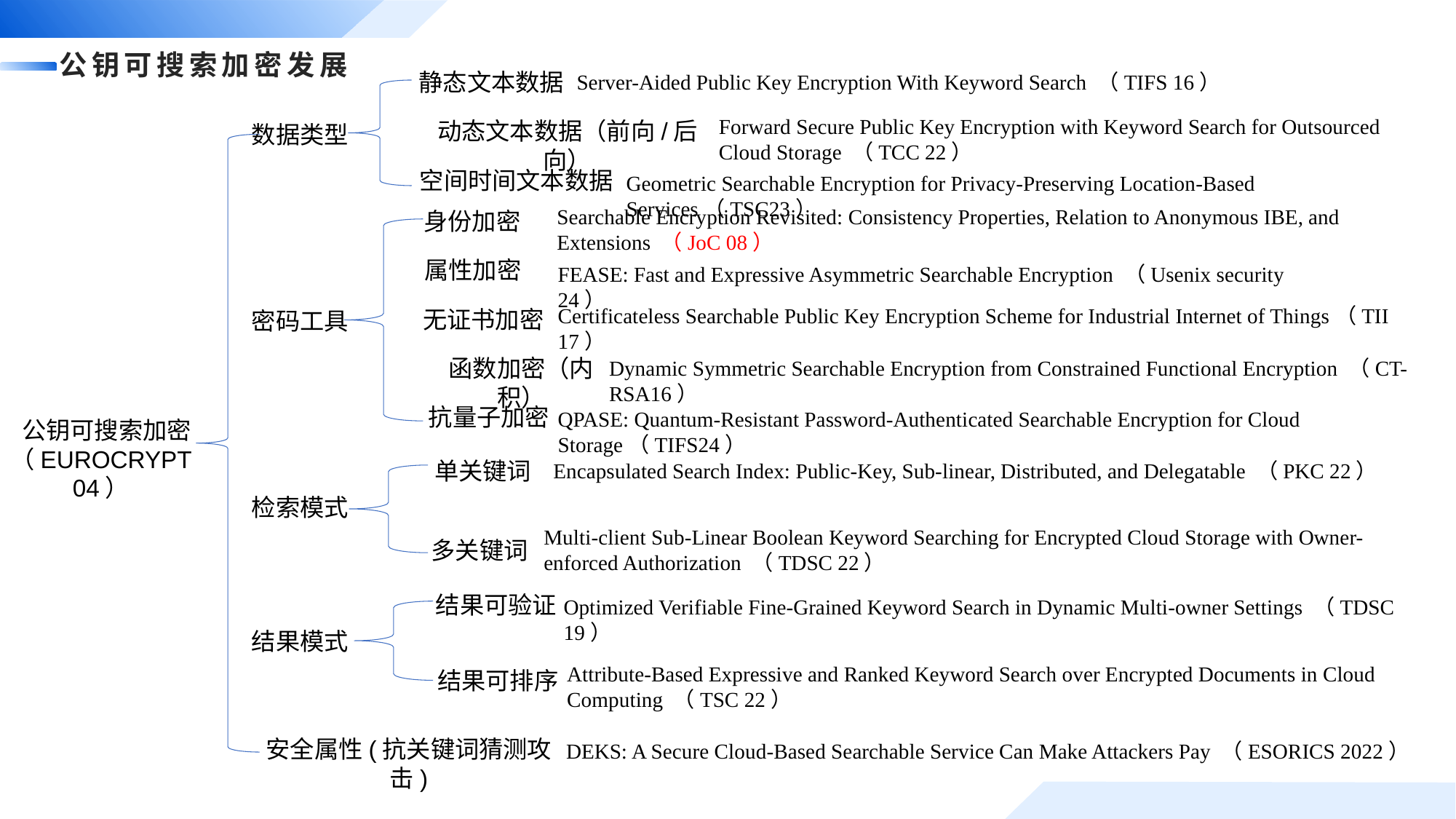

# 公钥可搜索加密发展
静态文本数据
Server-Aided Public Key Encryption With Keyword Search （TIFS 16）

Forward Secure Public Key Encryption with Keyword Search for Outsourced Cloud Storage （TCC 22）
动态文本数据（前向/后向）
数据类型

空间时间文本数据
Geometric Searchable Encryption for Privacy-Preserving Location-Based Services（TSC23）
Searchable Encryption Revisited: Consistency Properties, Relation to Anonymous IBE, and Extensions （JoC 08）
身份加密

属性加密
FEASE: Fast and Expressive Asymmetric Searchable Encryption （Usenix security 24）
Certificateless Searchable Public Key Encryption Scheme for Industrial Internet of Things（TII 17）
无证书加密
密码工具
函数加密（内积）
Dynamic Symmetric Searchable Encryption from Constrained Functional Encryption （CT-RSA16）
抗量子加密
QPASE: Quantum-Resistant Password-Authenticated Searchable Encryption for Cloud Storage（TIFS24）
 公钥可搜索加密
（EUROCRYPT 04）
单关键词
Encapsulated Search Index: Public-Key, Sub-linear, Distributed, and Delegatable （PKC 22）

检索模式
Multi-client Sub-Linear Boolean Keyword Searching for Encrypted Cloud Storage with Owner-enforced Authorization （TDSC 22）
多关键词
结果可验证
Optimized Verifiable Fine-Grained Keyword Search in Dynamic Multi-owner Settings （TDSC 19）

结果模式
Attribute-Based Expressive and Ranked Keyword Search over Encrypted Documents in Cloud Computing （TSC 22）
结果可排序
安全属性(抗关键词猜测攻击)
DEKS: A Secure Cloud-Based Searchable Service Can Make Attackers Pay （ESORICS 2022）